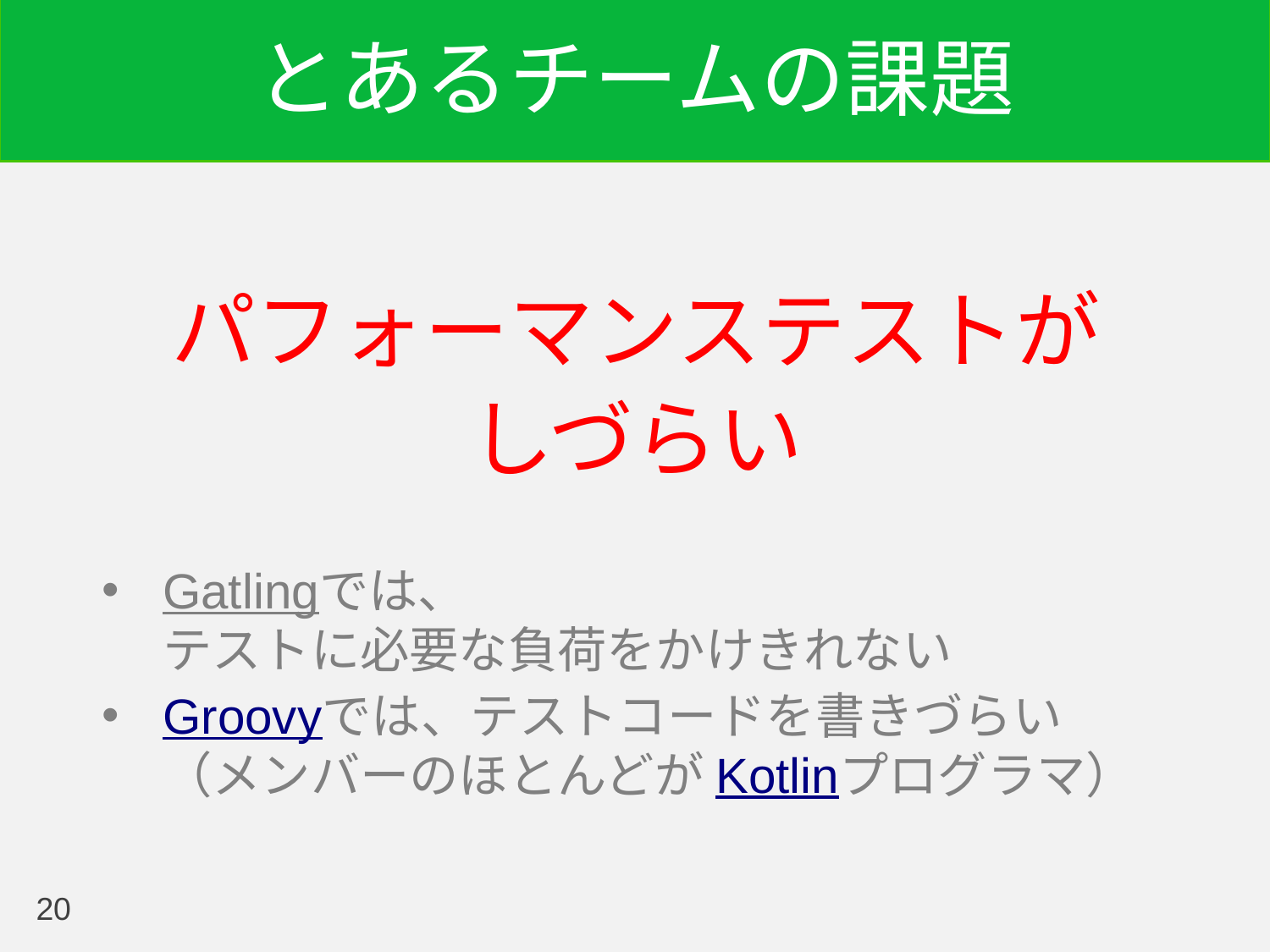

# とあるチームの課題
パフォーマンステストが
しづらい

Gatlingでは、
テストに必要な負荷をかけきれない
Groovyでは、テストコードを書きづらい
（メンバーのほとんどがKotlinプログラマ）
20